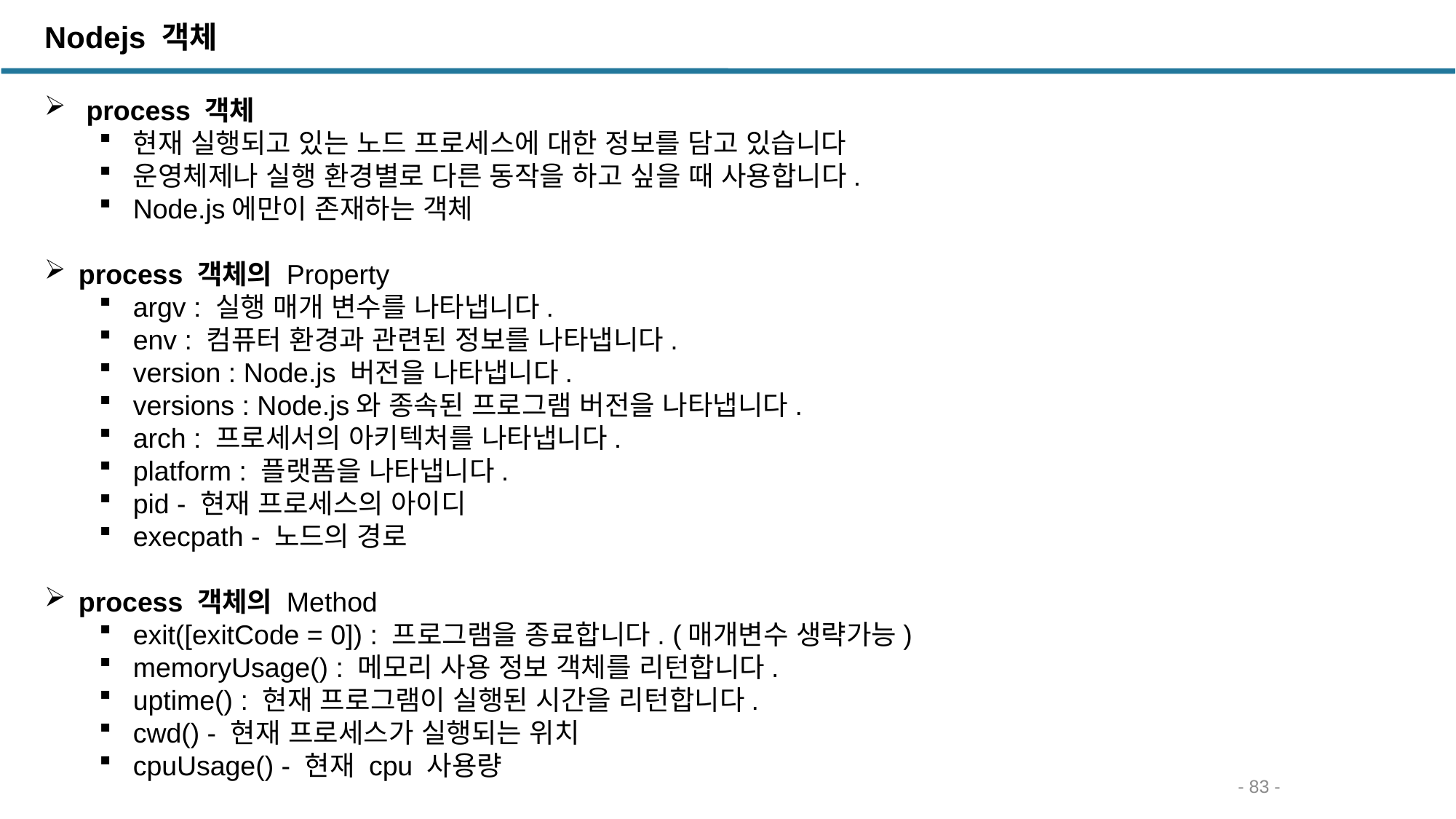

Nodejs 객체
 process 객체
현재 실행되고 있는 노드 프로세스에 대한 정보를 담고 있습니다
운영체제나 실행 환경별로 다른 동작을 하고 싶을 때 사용합니다.
Node.js에만이 존재하는 객체

process 객체의 Property
argv : 실행 매개 변수를 나타냅니다.
env : 컴퓨터 환경과 관련된 정보를 나타냅니다.
version : Node.js 버전을 나타냅니다.
versions : Node.js와 종속된 프로그램 버전을 나타냅니다.
arch : 프로세서의 아키텍처를 나타냅니다.
platform : 플랫폼을 나타냅니다.
pid - 현재 프로세스의 아이디
execpath - 노드의 경로

process 객체의 Method
exit([exitCode = 0]) : 프로그램을 종료합니다. (매개변수 생략가능)
memoryUsage() : 메모리 사용 정보 객체를 리턴합니다.
uptime() : 현재 프로그램이 실행된 시간을 리턴합니다.
cwd() - 현재 프로세스가 실행되는 위치
cpuUsage() - 현재 cpu 사용량
- 83 -